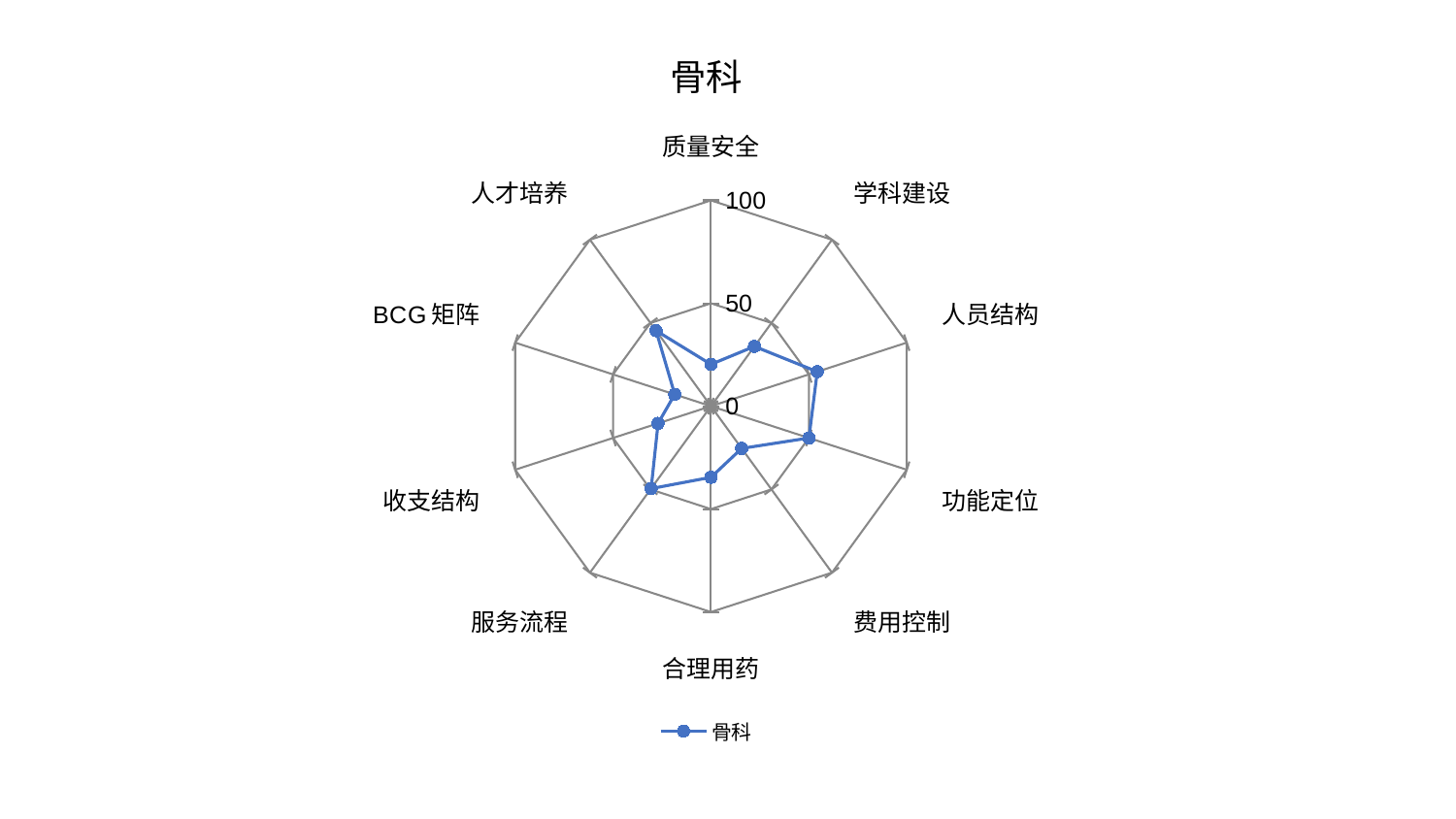

### Chart: 骨科

| Category | 骨科 |
|---|---|
| 质量安全 | 20.348686861246158 |
| 学科建设 | 35.90254451460481 |
| 人员结构 | 54.2819169228783 |
| 功能定位 | 50.04954734599355 |
| 费用控制 | 25.376960121205887 |
| 合理用药 | 34.57359482702944 |
| 服务流程 | 49.48813277362362 |
| 收支结构 | 27.023724743748357 |
| BCG矩阵 | 18.524843647644023 |
| 人才培养 | 45.38426912019627 |
152